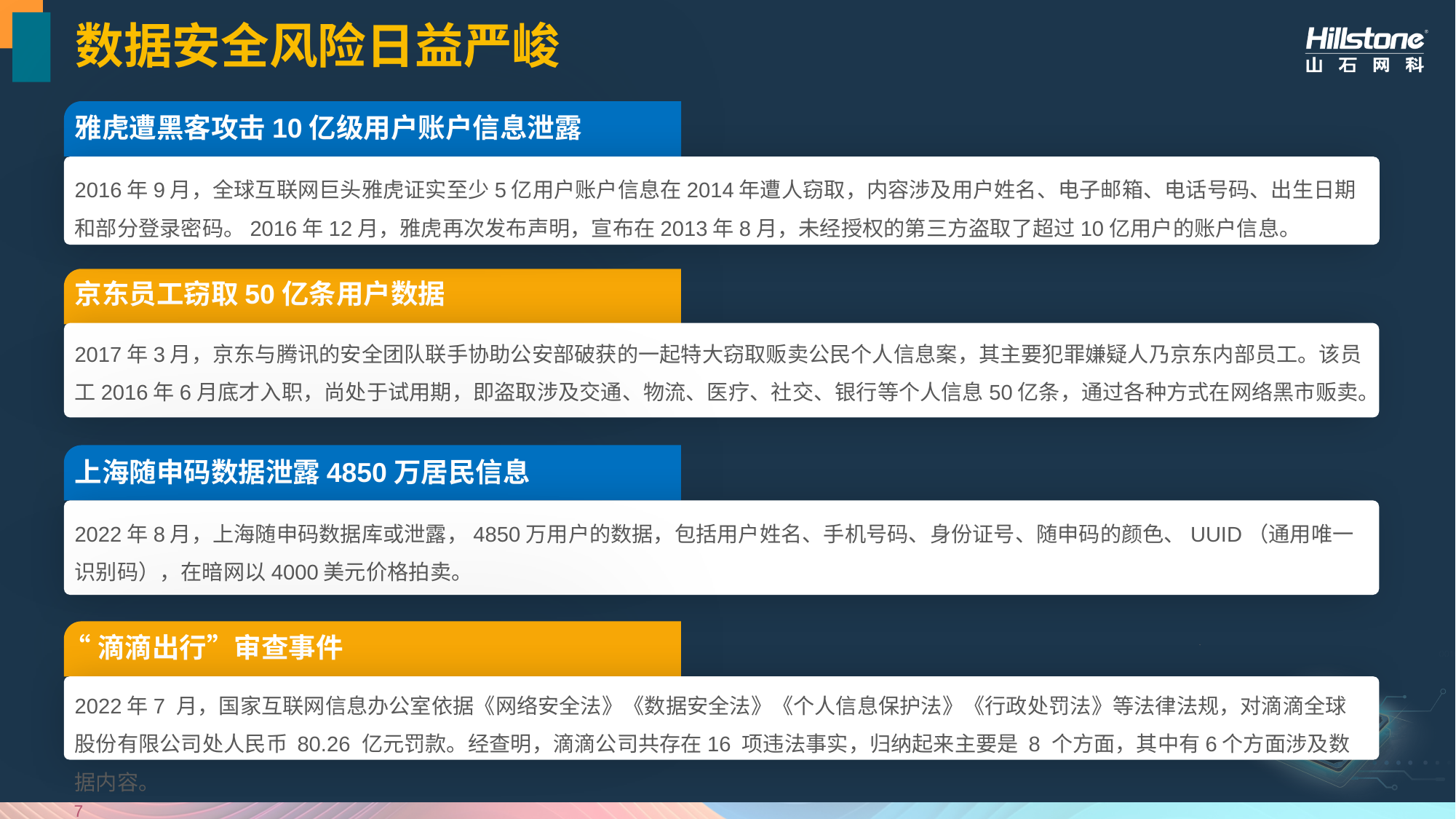

# 数据安全风险日益严峻

雅虎遭黑客攻击10亿级用户账户信息泄露

2016年9月，全球互联网巨头雅虎证实至少5亿用户账户信息在2014年遭人窃取，内容涉及用户姓名、电子邮箱、电话号码、出生日期和部分登录密码。2016年12月，雅虎再次发布声明，宣布在2013年8月，未经授权的第三方盗取了超过10亿用户的账户信息。

京东员工窃取50亿条用户数据
2017年3月，京东与腾讯的安全团队联手协助公安部破获的一起特大窃取贩卖公民个人信息案，其主要犯罪嫌疑人乃京东内部员工。该员工2016年6月底才入职，尚处于试用期，即盗取涉及交通、物流、医疗、社交、银行等个人信息50亿条，通过各种方式在网络黑市贩卖。

上海随申码数据泄露4850万居民信息

2022年8月，上海随申码数据库或泄露，4850万用户的数据，包括用户姓名、手机号码、身份证号、随申码的颜色、UUID（通用唯一识别码），在暗网以4000美元价格拍卖。

“滴滴出行”审查事件
2022年7 月，国家互联网信息办公室依据《网络安全法》《数据安全法》《个人信息保护法》《行政处罚法》等法律法规，对滴滴全球股份有限公司处人民币 80.26 亿元罚款。经查明，滴滴公司共存在16 项违法事实，归纳起来主要是 8 个方面，其中有6个方面涉及数据内容。